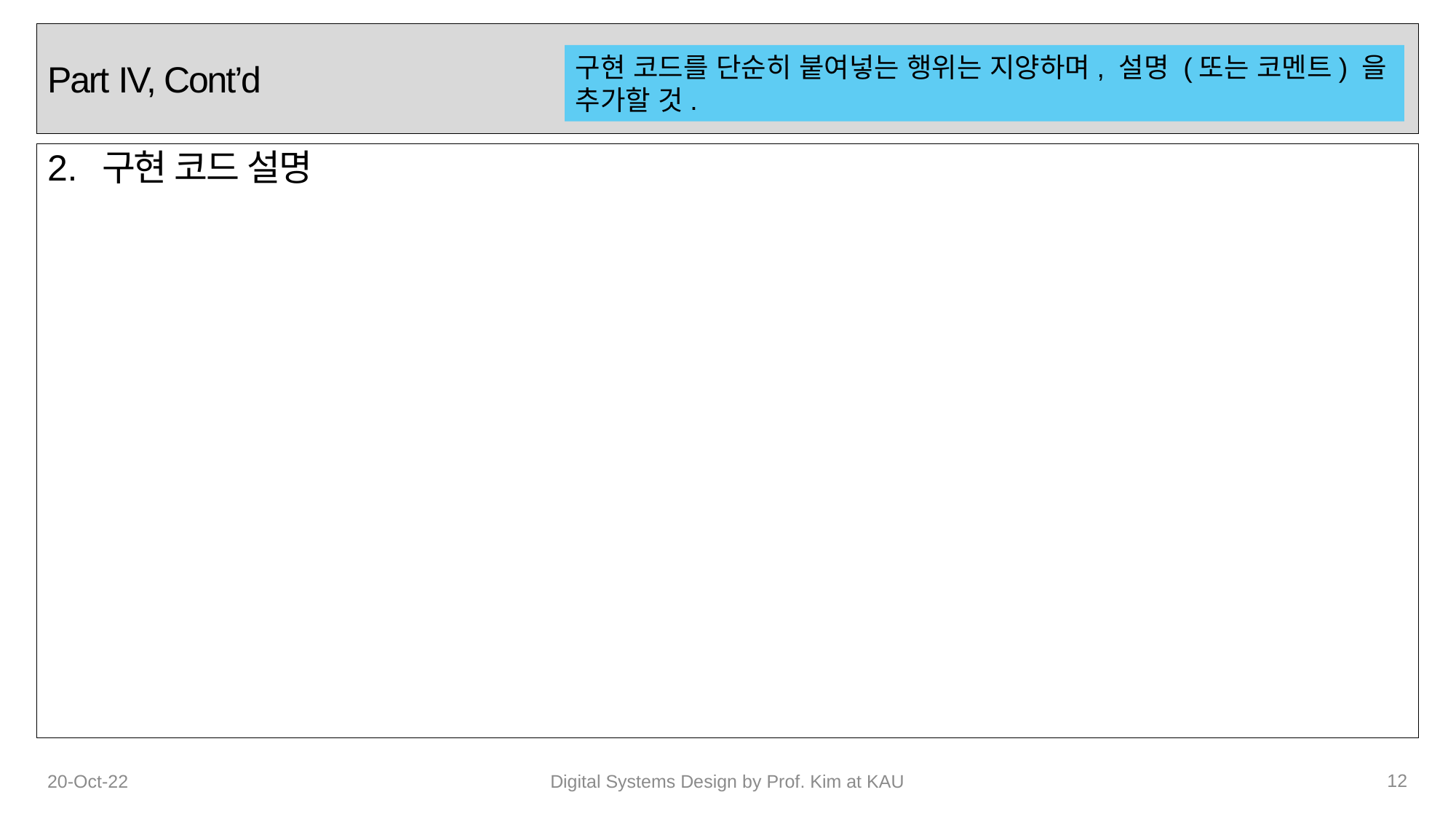

# Part IV, Cont’d
구현 코드를 단순히 붙여넣는 행위는 지양하며, 설명 (또는 코멘트) 을 추가할 것.
구현 코드 설명

12
20-Oct-22
Digital Systems Design by Prof. Kim at KAU